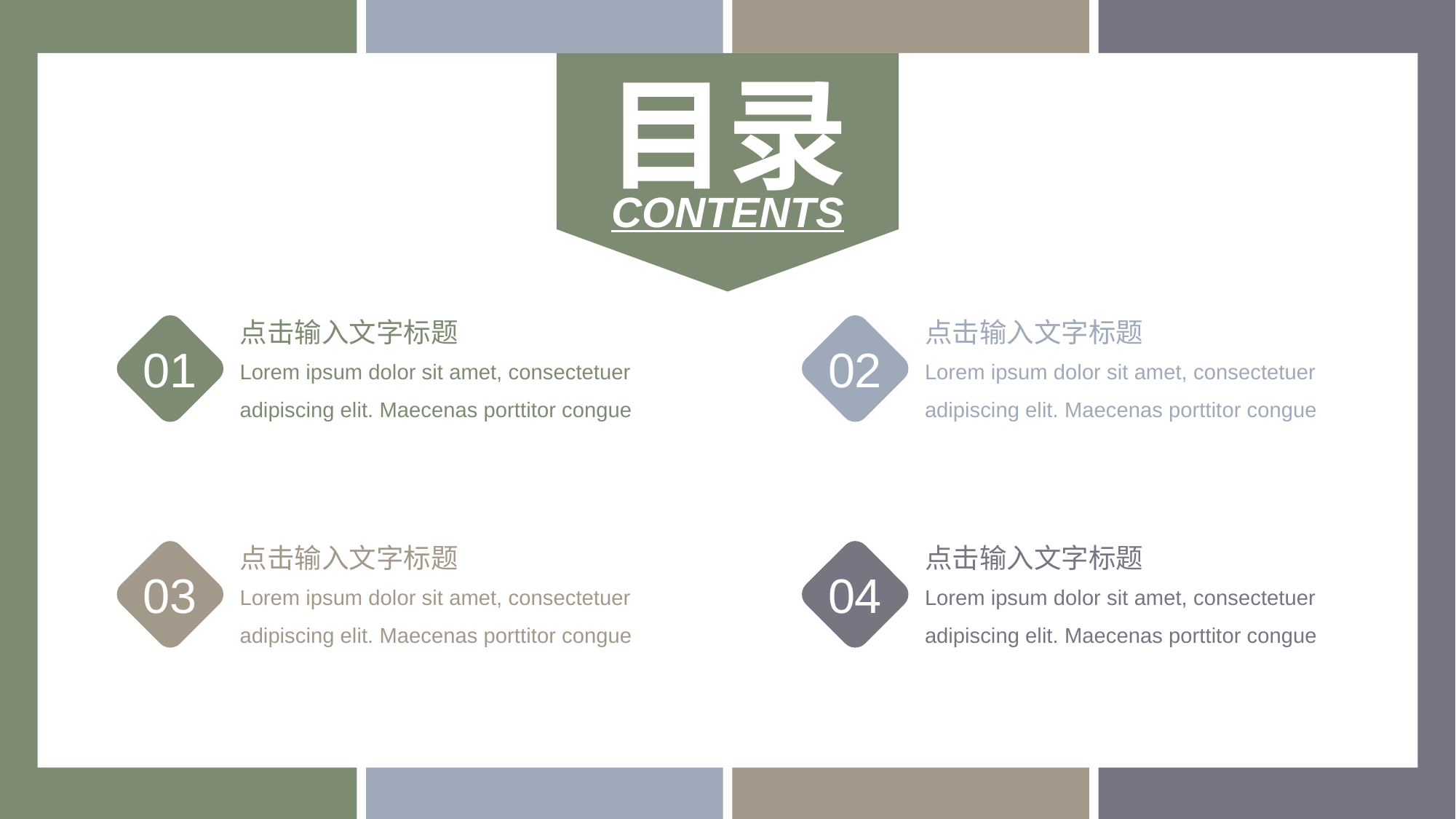

行业PPT模板http://www.1ppt.com/hangye/

目录
CONTENTS

点击输入文字标题

01
Lorem ipsum dolor sit amet, consectetuer adipiscing elit. Maecenas porttitor congue
点击输入文字标题

02
Lorem ipsum dolor sit amet, consectetuer adipiscing elit. Maecenas porttitor congue
点击输入文字标题

03
Lorem ipsum dolor sit amet, consectetuer adipiscing elit. Maecenas porttitor congue
点击输入文字标题

04
Lorem ipsum dolor sit amet, consectetuer adipiscing elit. Maecenas porttitor congue